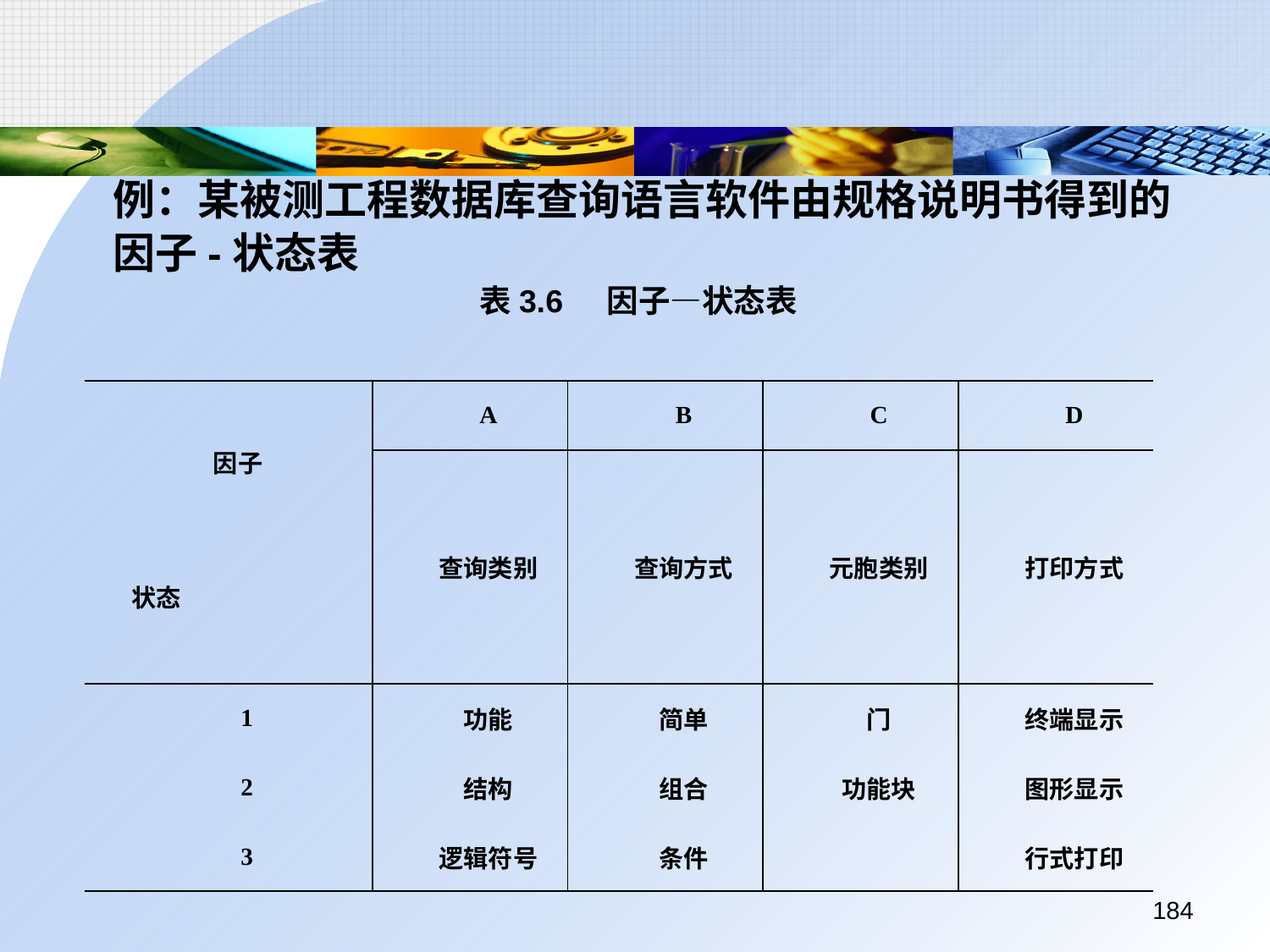

例：某被测工程数据库查询语言软件由规格说明书得到的因子-状态表
表3.6	因子—状态表
| 因子   状态 | A | B | C | D |
| --- | --- | --- | --- | --- |
|  | 查询类别 | 查询方式 | 元胞类别 | 打印方式 |
| 1 | 功能 | 简单 | 门 | 终端显示 |
| 2 | 结构 | 组合 | 功能块 | 图形显示 |
| 3 | 逻辑符号 | 条件 |  | 行式打印 |
184